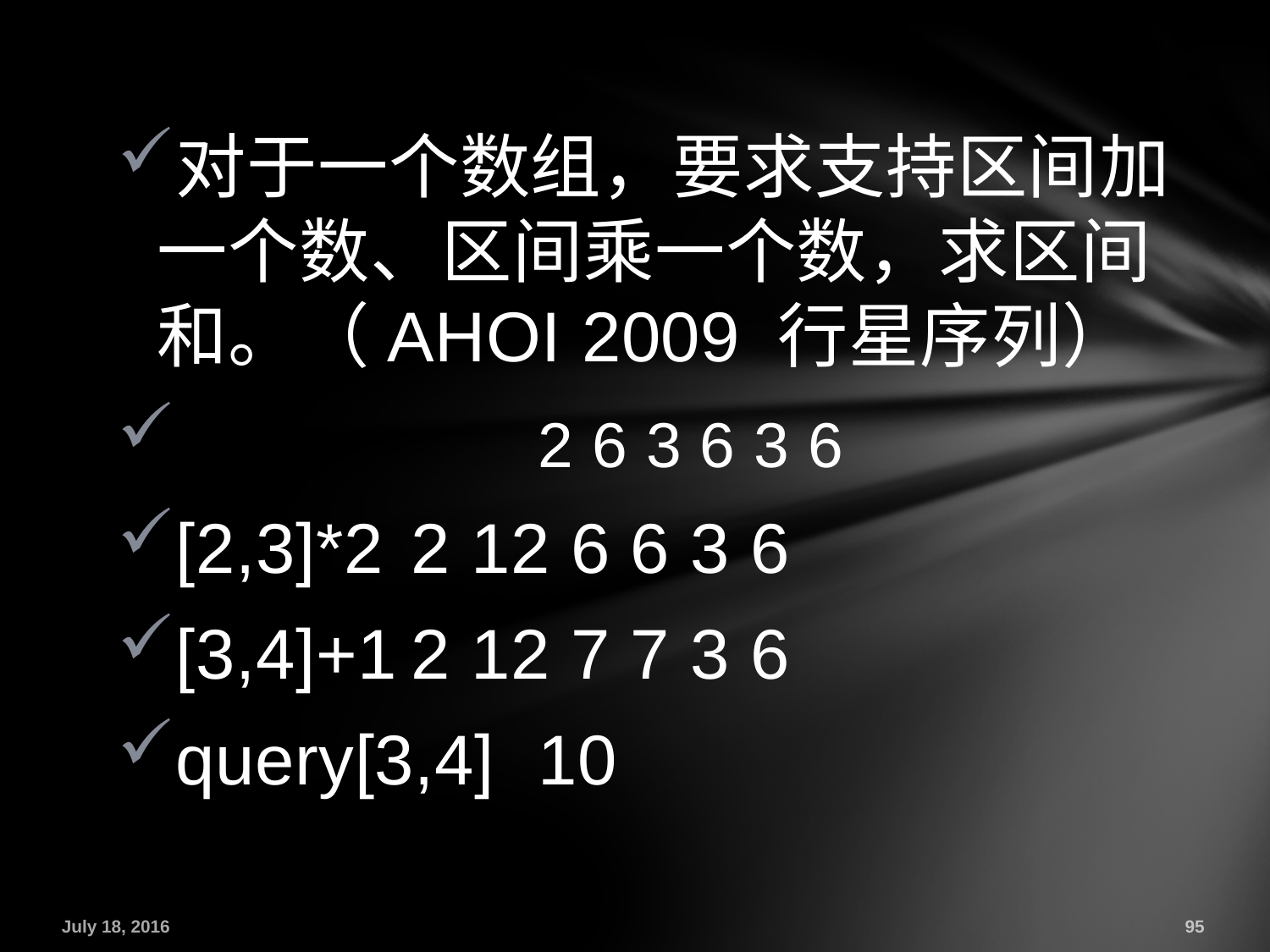

对于一个数组，要求支持区间加一个数、区间乘一个数，求区间和。（AHOI 2009 行星序列）
 			2 6 3 6 3 6
[2,3]*2	2 12 6 6 3 6
[3,4]+1	2 12 7 7 3 6
query[3,4] 	10
July 18, 2016

95